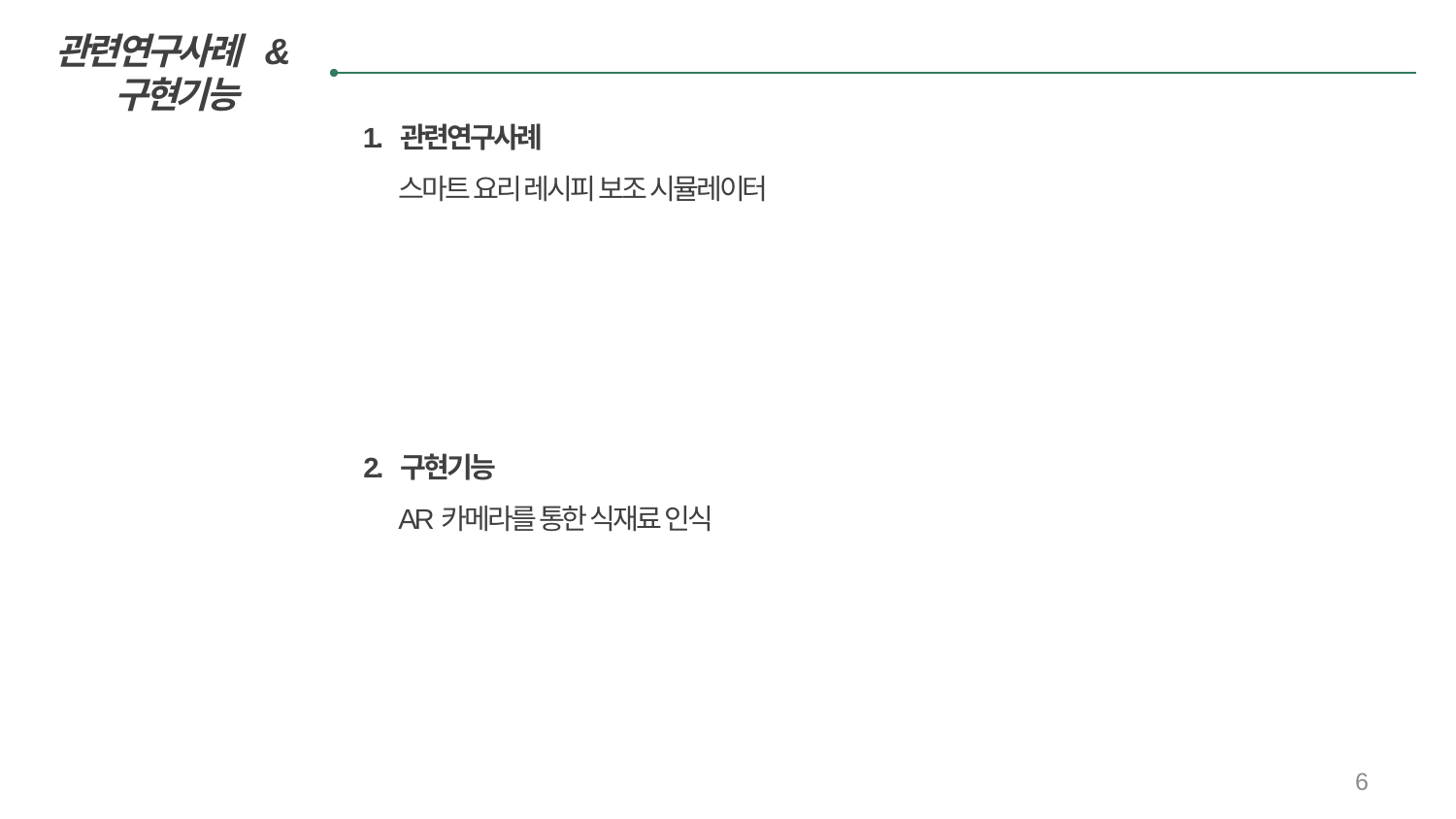

관련연구사례  &
구현기능
1.  관련연구사례
스마트 요리 레시피 보조 시뮬레이터
2.  구현기능
AR카메라를 통한 식재료 인식
6